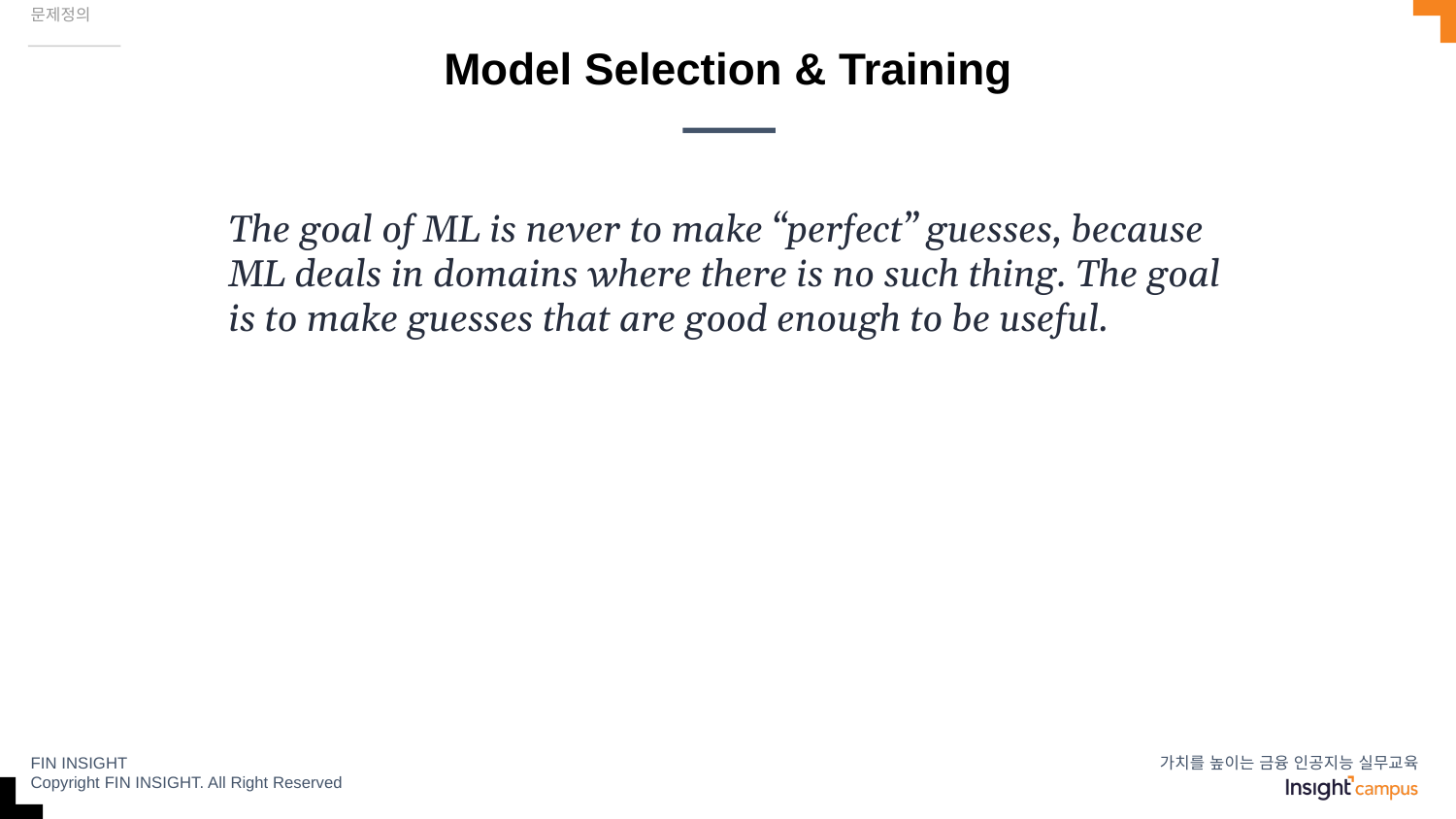

문제정의
# Model Selection & Training
The goal of ML is never to make “perfect” guesses, because ML deals in domains where there is no such thing. The goal is to make guesses that are good enough to be useful.